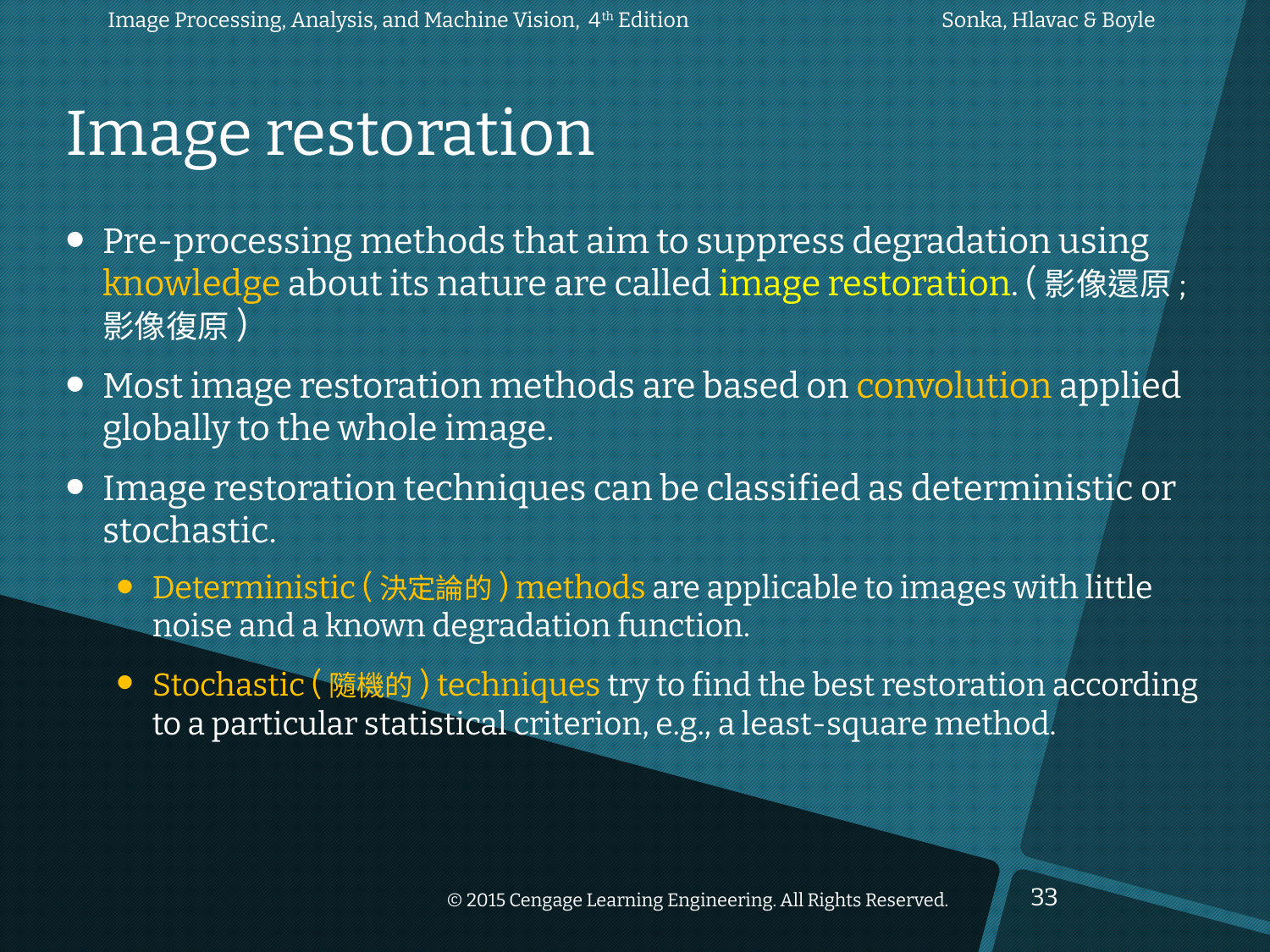

Image Processing, Analysis, and Machine Vision,  4th Edition		                 Sonka, Hlavac & Boyle
# Image restoration
Pre-processing methods that aim to suppress degradation using knowledge about its nature are called image restoration. (影像還原;影像復原)
Most image restoration methods are based on convolution applied globally to the whole image.
Image restoration techniques can be classified as deterministic or stochastic.
Deterministic (決定論的) methods are applicable to images with little noise and a known degradation function.
Stochastic (隨機的) techniques try to find the best restoration according to a particular statistical criterion, e.g., a least-square method.
33
© 2015 Cengage Learning Engineering. All Rights Reserved.